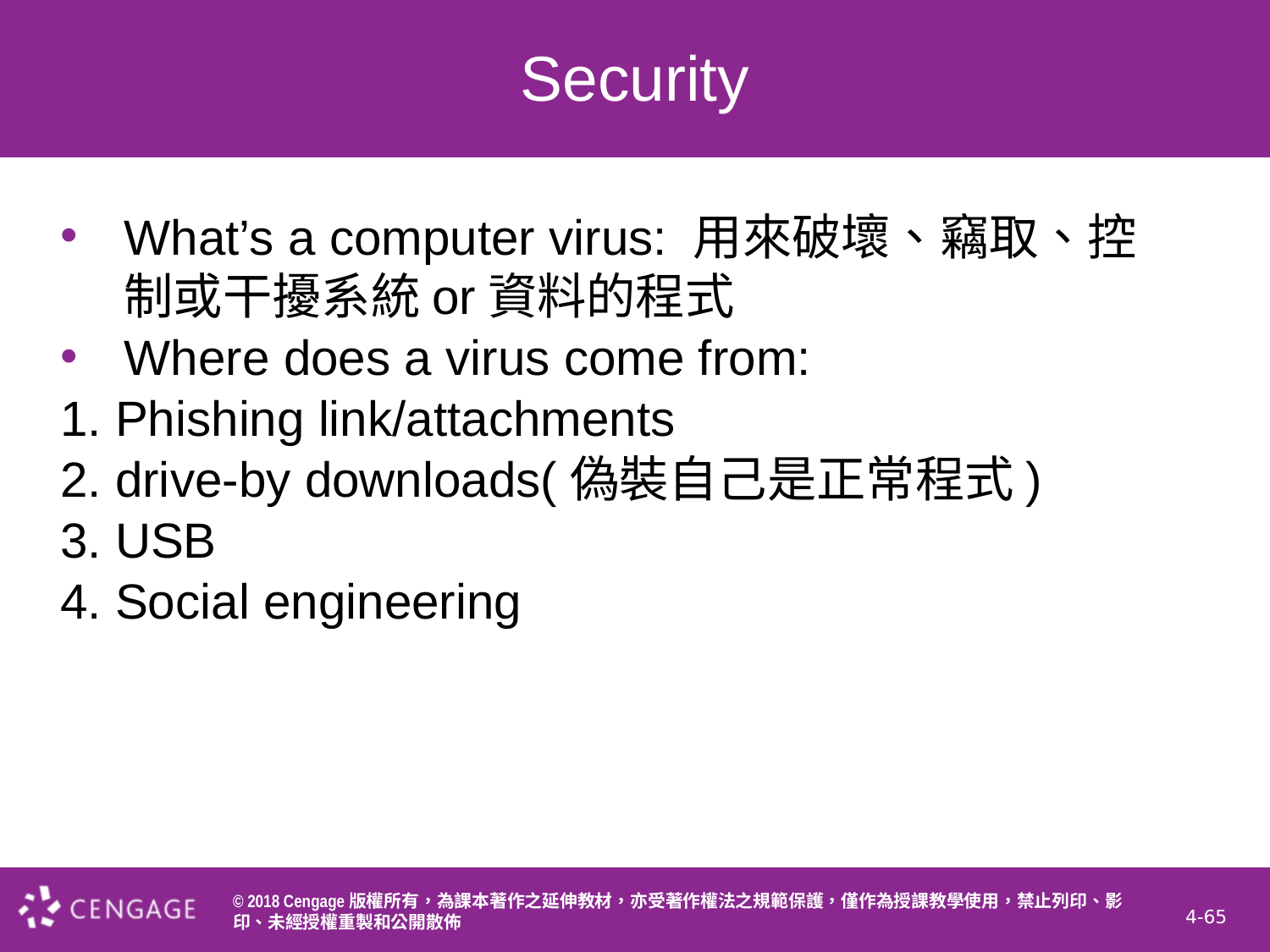

# Security
What’s a computer virus: 用來破壞、竊取、控制或干擾系統or資料的程式
Where does a virus come from:
1. Phishing link/attachments
2. drive-by downloads(偽裝自己是正常程式)
3. USB
4. Social engineering